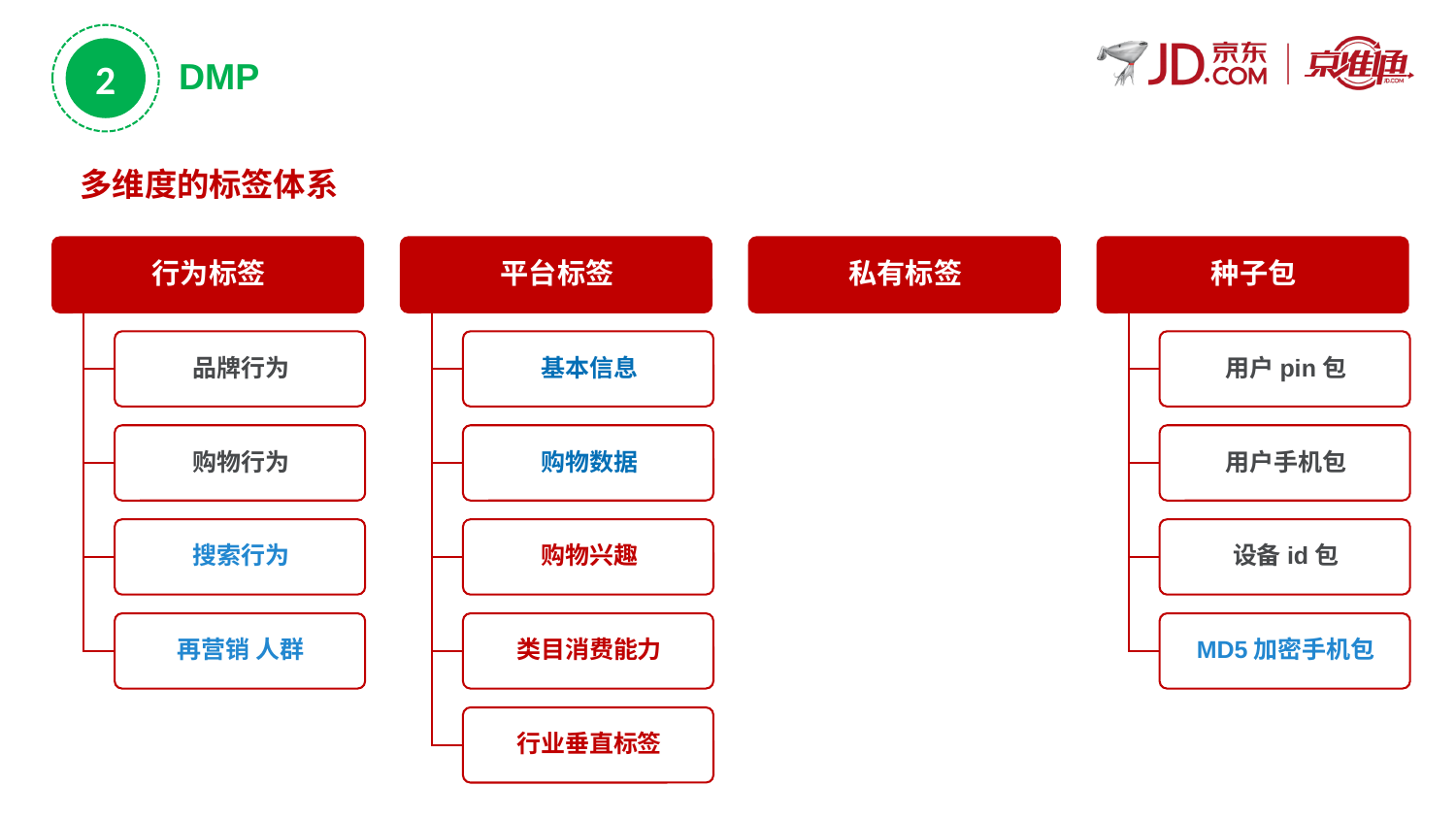

2
DMP
多维度的标签体系
行为标签
品牌行为
购物行为
搜索行为
再营销 人群
平台标签
基本信息
购物数据
购物兴趣
类目消费能力
行业垂直标签
私有标签
种子包
用户pin包
用户手机包
设备id包
MD5加密手机包